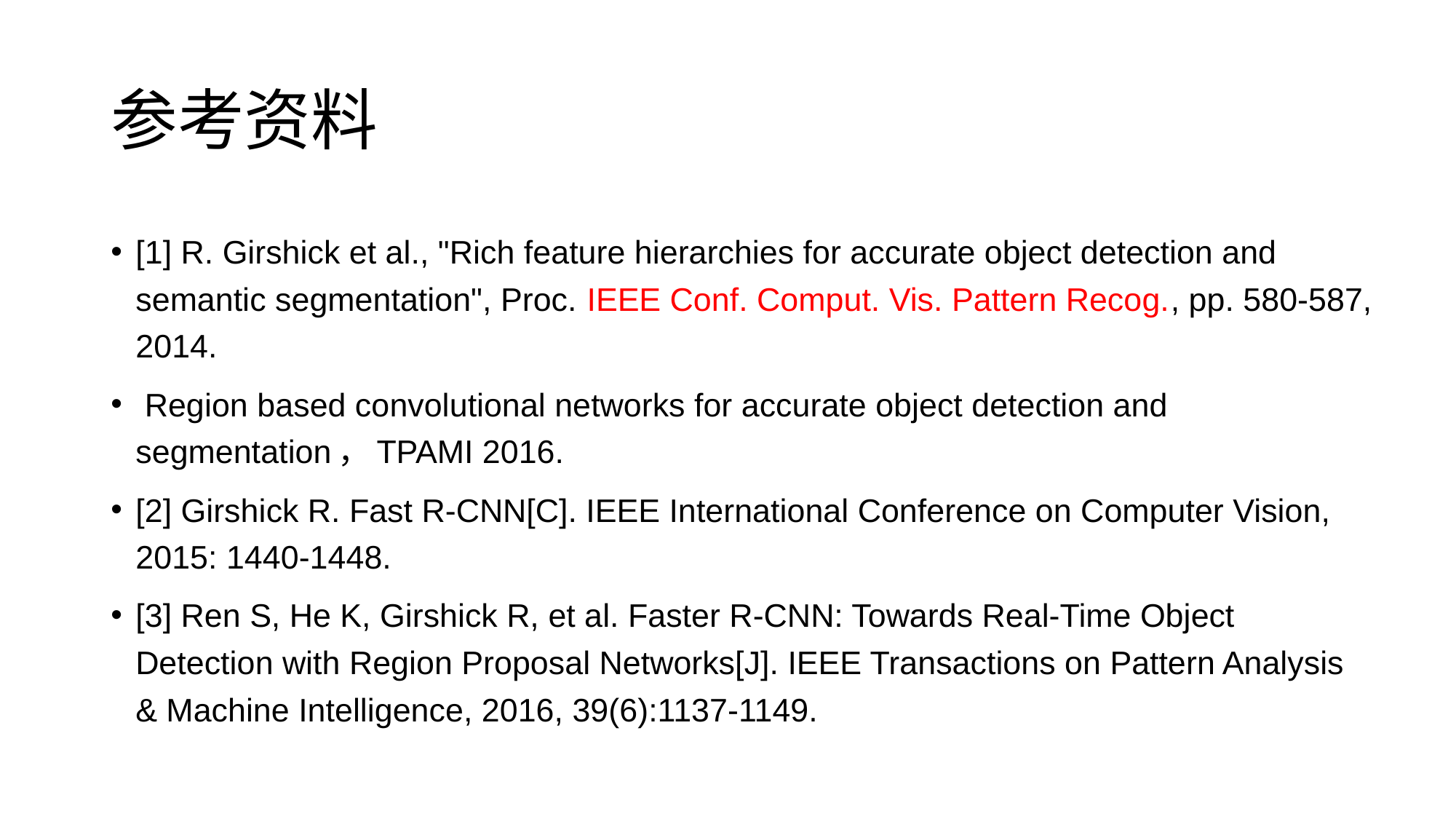

# 参考资料
[1] R. Girshick et al., "Rich feature hierarchies for accurate object detection and semantic segmentation", Proc. IEEE Conf. Comput. Vis. Pattern Recog., pp. 580-587, 2014.
 Region based convolutional networks for accurate object detection and segmentation，TPAMI 2016.
[2] Girshick R. Fast R-CNN[C]. IEEE International Conference on Computer Vision, 2015: 1440-1448.
[3] Ren S, He K, Girshick R, et al. Faster R-CNN: Towards Real-Time Object Detection with Region Proposal Networks[J]. IEEE Transactions on Pattern Analysis & Machine Intelligence, 2016, 39(6):1137-1149.